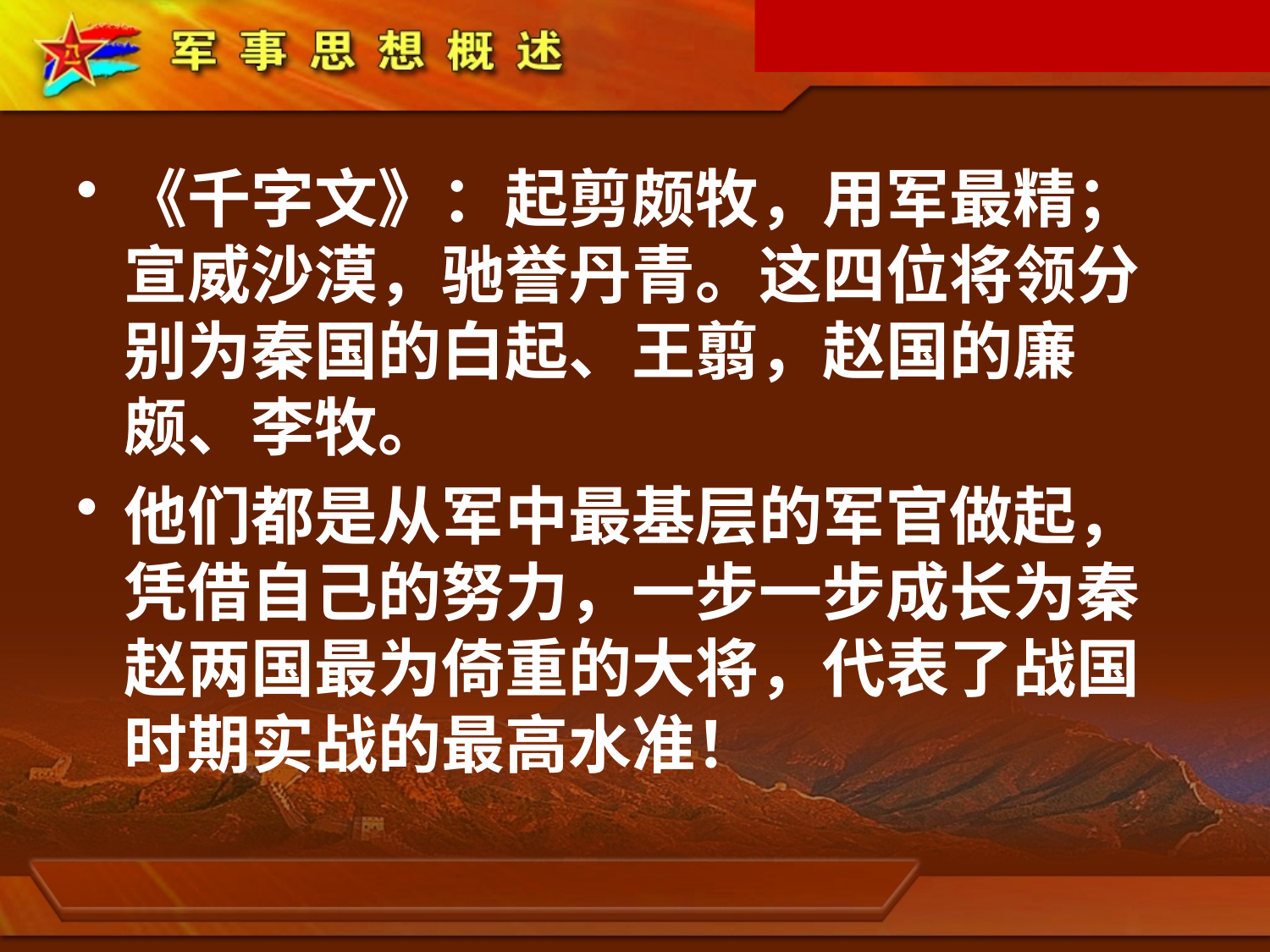

#
《千字文》：起剪颇牧，用军最精；宣威沙漠，驰誉丹青。这四位将领分别为秦国的白起、王翦，赵国的廉颇、李牧。
他们都是从军中最基层的军官做起，凭借自己的努力，一步一步成长为秦赵两国最为倚重的大将，代表了战国时期实战的最高水准！